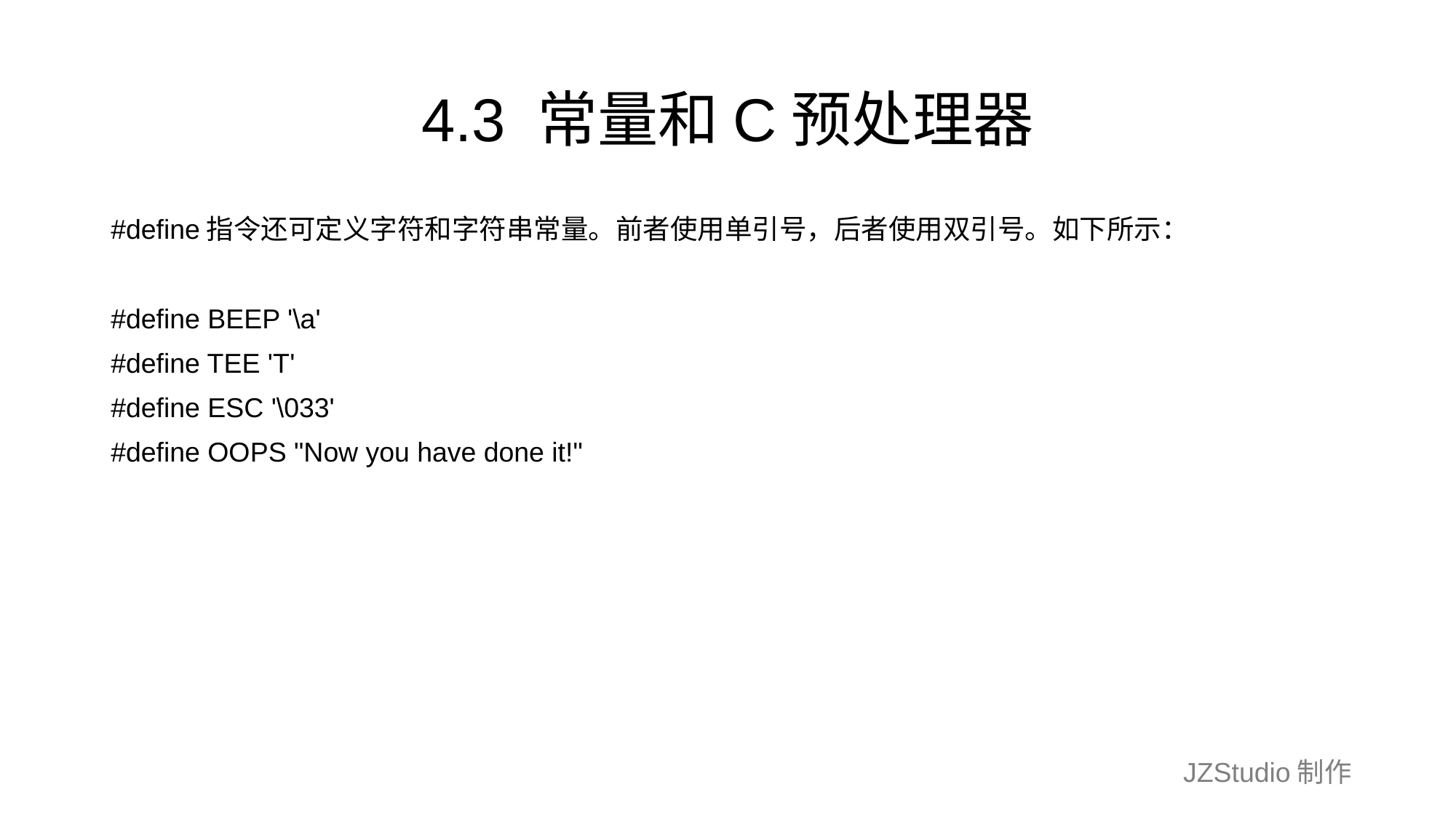

# 4.3 常量和C预处理器
#define指令还可定义字符和字符串常量。前者使用单引号，后者使用双引号。如下所示：

#define BEEP '\a'
#define TEE 'T'
#define ESC '\033'
#define OOPS "Now you have done it!"